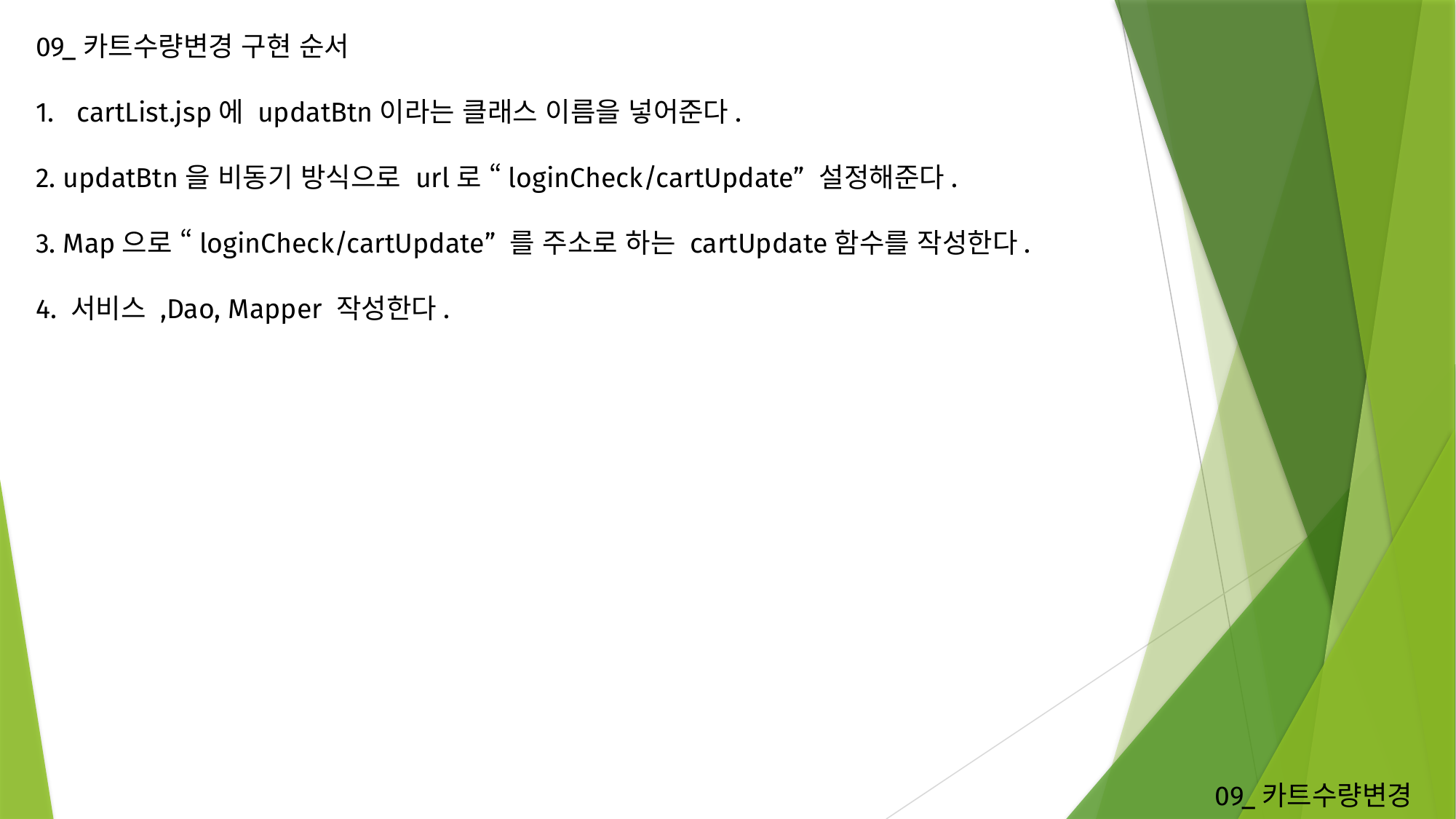

09_카트수량변경 구현 순서

cartList.jsp에 updatBtn이라는 클래스 이름을 넣어준다.

2. updatBtn을 비동기 방식으로 url로 “loginCheck/cartUpdate” 설정해준다.

3. Map으로 “loginCheck/cartUpdate” 를 주소로 하는 cartUpdate함수를 작성한다.

4. 서비스 ,Dao, Mapper 작성한다.
09_카트수량변경